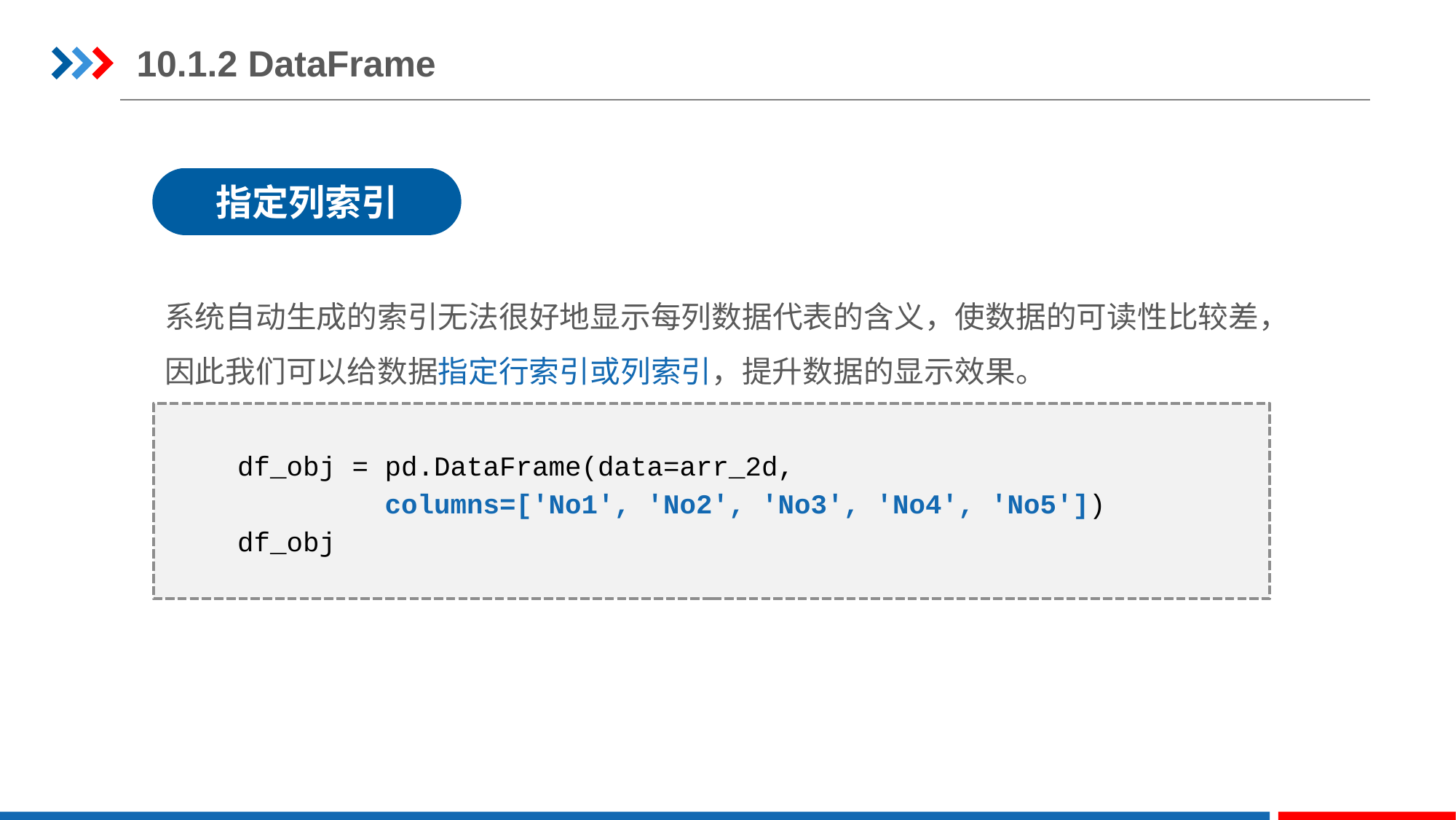

10.1.2 DataFrame
指定列索引
系统自动生成的索引无法很好地显示每列数据代表的含义，使数据的可读性比较差，因此我们可以给数据指定行索引或列索引，提升数据的显示效果。

df_obj = pd.DataFrame(data=arr_2d,
         columns=['No1', 'No2', 'No3', 'No4', 'No5'])
df_obj